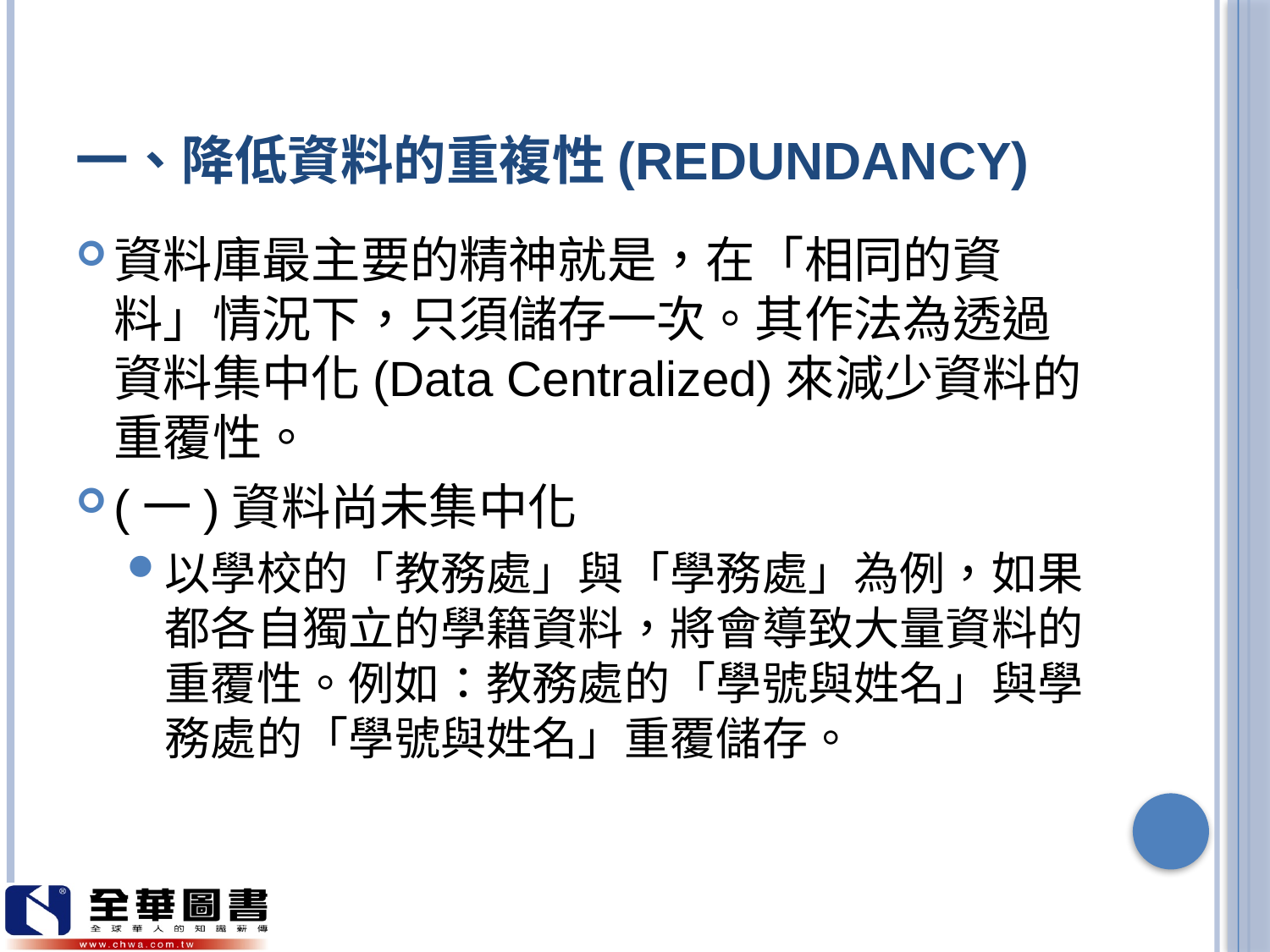

# 一、降低資料的重複性(Redundancy)
資料庫最主要的精神就是，在「相同的資料」情況下，只須儲存一次。其作法為透過資料集中化(Data Centralized)來減少資料的重覆性。
(一)資料尚未集中化
以學校的「教務處」與「學務處」為例，如果都各自獨立的學籍資料，將會導致大量資料的重覆性。例如：教務處的「學號與姓名」與學務處的「學號與姓名」重覆儲存。